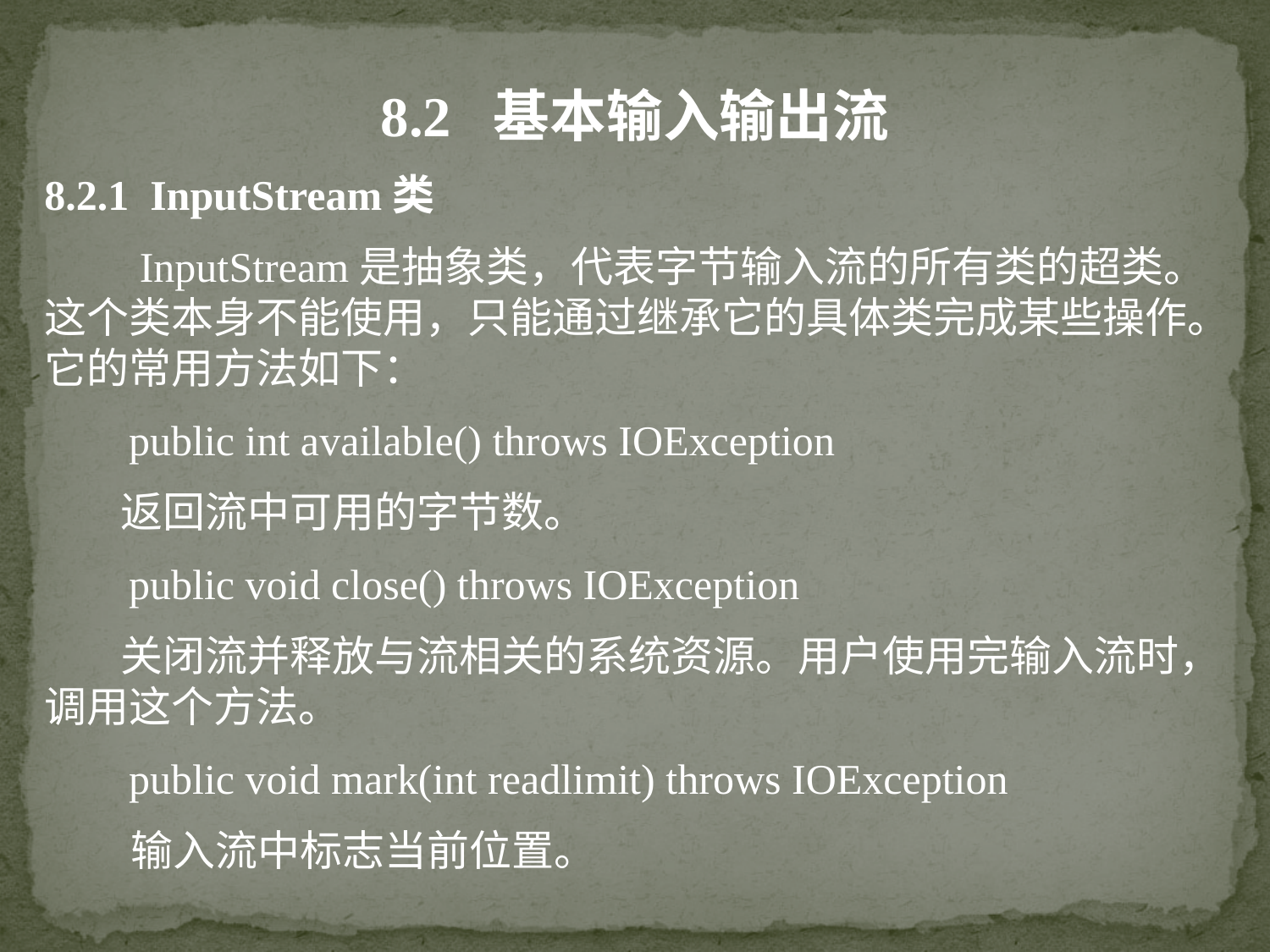

8.2  基本输入输出流
8.2.1  InputStream类
         InputStream是抽象类，代表字节输入流的所有类的超类。这个类本身不能使用，只能通过继承它的具体类完成某些操作。它的常用方法如下：
        public int available() throws IOException
       返回流中可用的字节数。
        public void close() throws IOException
       关闭流并释放与流相关的系统资源。用户使用完输入流时，调用这个方法。
        public void mark(int readlimit) throws IOException
        输入流中标志当前位置。